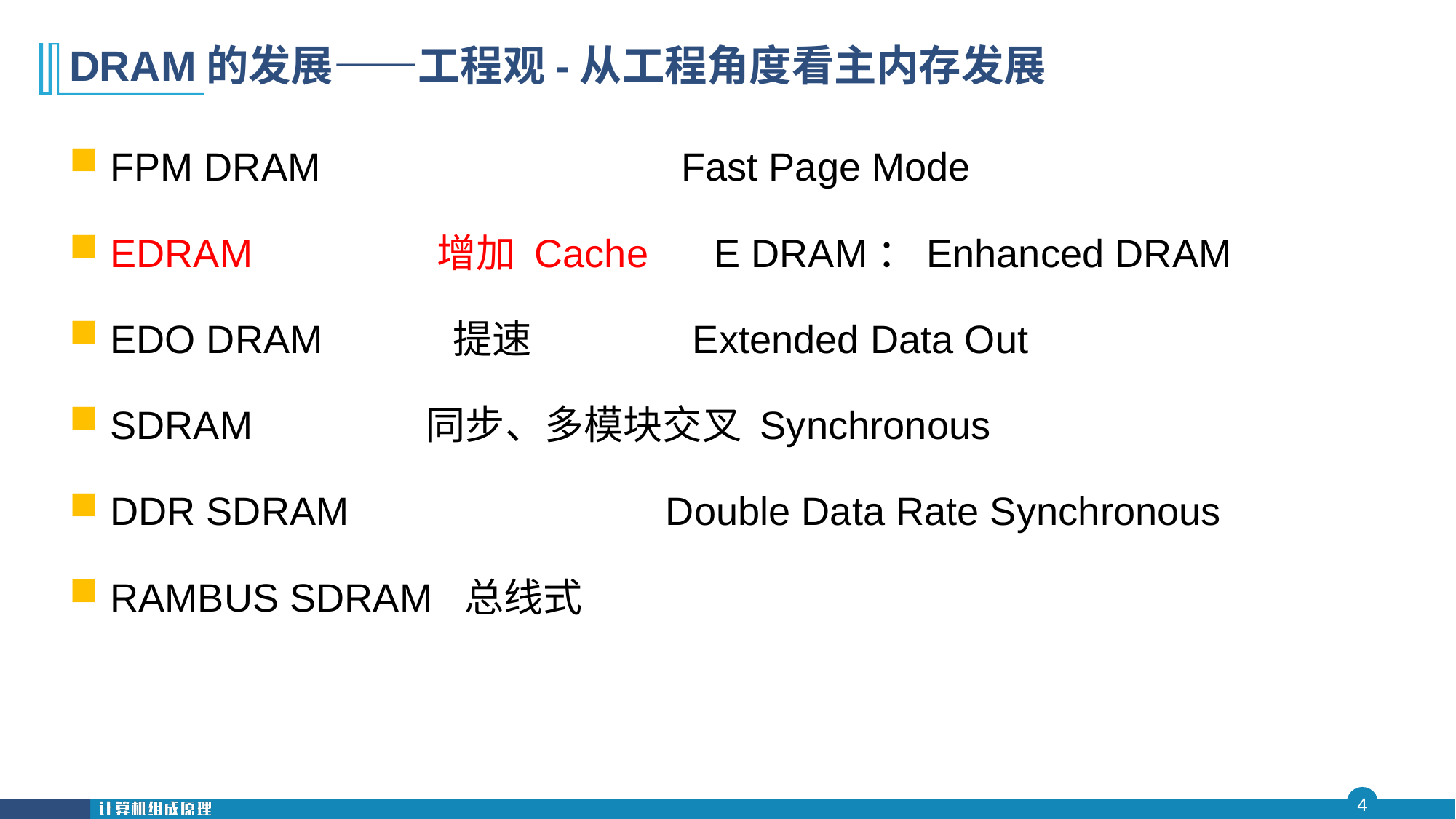

# DRAM的发展——工程观-从工程角度看主内存发展
FPM DRAM                                 Fast Page Mode
EDRAM                增加 Cache      E DRAM：Enhanced DRAM
EDO DRAM           提速                 Extended Data Out
SDRAM               同步、多模块交叉 Synchronous
DDR SDRAM                             Double Data Rate Synchronous
RAMBUS SDRAM  总线式